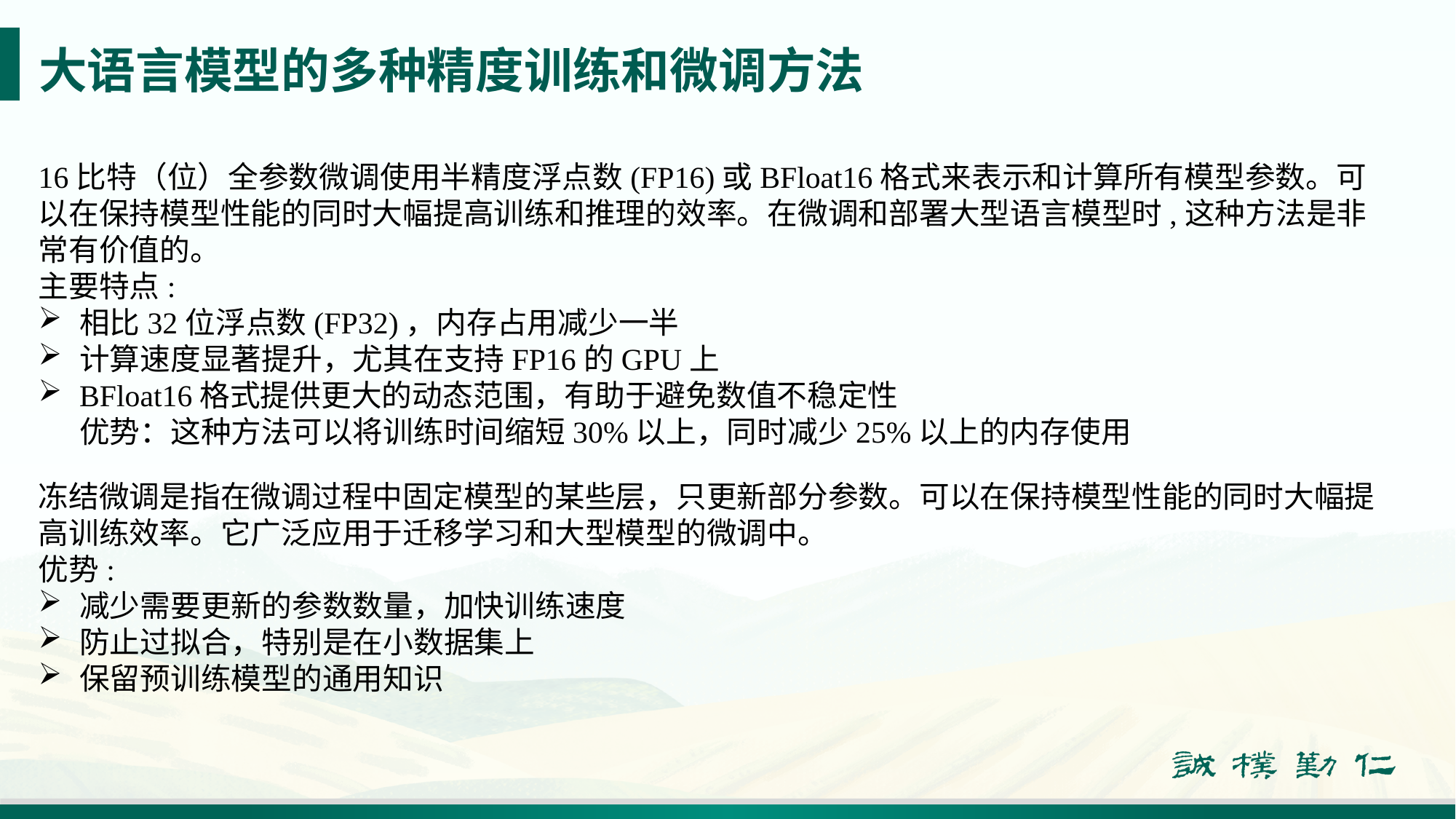

# 大语言模型的多种精度训练和微调方法
16比特（位）全参数微调使用半精度浮点数(FP16)或BFloat16格式来表示和计算所有模型参数。可以在保持模型性能的同时大幅提高训练和推理的效率。在微调和部署大型语言模型时,这种方法是非常有价值的。
主要特点:
相比32位浮点数(FP32)，内存占用减少一半
计算速度显著提升，尤其在支持FP16的GPU上
BFloat16格式提供更大的动态范围，有助于避免数值不稳定性
优势：这种方法可以将训练时间缩短30%以上，同时减少25%以上的内存使用
冻结微调是指在微调过程中固定模型的某些层，只更新部分参数。可以在保持模型性能的同时大幅提高训练效率。它广泛应用于迁移学习和大型模型的微调中。
优势:
减少需要更新的参数数量，加快训练速度
防止过拟合，特别是在小数据集上
保留预训练模型的通用知识